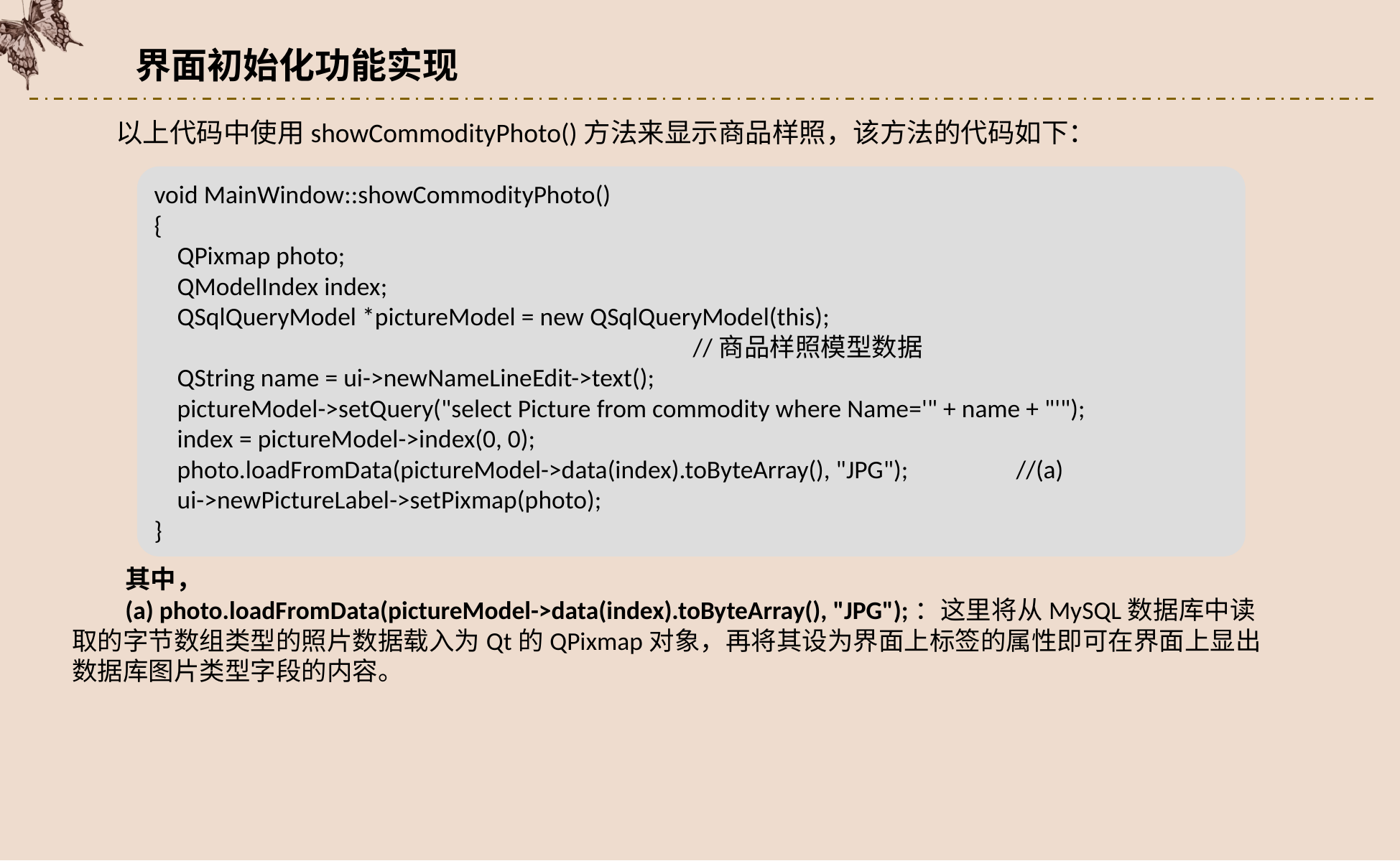

界面初始化功能实现
以上代码中使用showCommodityPhoto()方法来显示商品样照，该方法的代码如下：
void MainWindow::showCommodityPhoto()
{
    QPixmap photo;
    QModelIndex index;
    QSqlQueryModel *pictureModel = new QSqlQueryModel(this);
					//商品样照模型数据
    QString name = ui->newNameLineEdit->text();
    pictureModel->setQuery("select Picture from commodity where Name='" + name + "'");
    index = pictureModel->index(0, 0);
    photo.loadFromData(pictureModel->data(index).toByteArray(), "JPG");	//(a)
    ui->newPictureLabel->setPixmap(photo);
}
其中，
(a) photo.loadFromData(pictureModel->data(index).toByteArray(), "JPG");：这里将从MySQL数据库中读取的字节数组类型的照片数据载入为Qt的QPixmap对象，再将其设为界面上标签的属性即可在界面上显出数据库图片类型字段的内容。